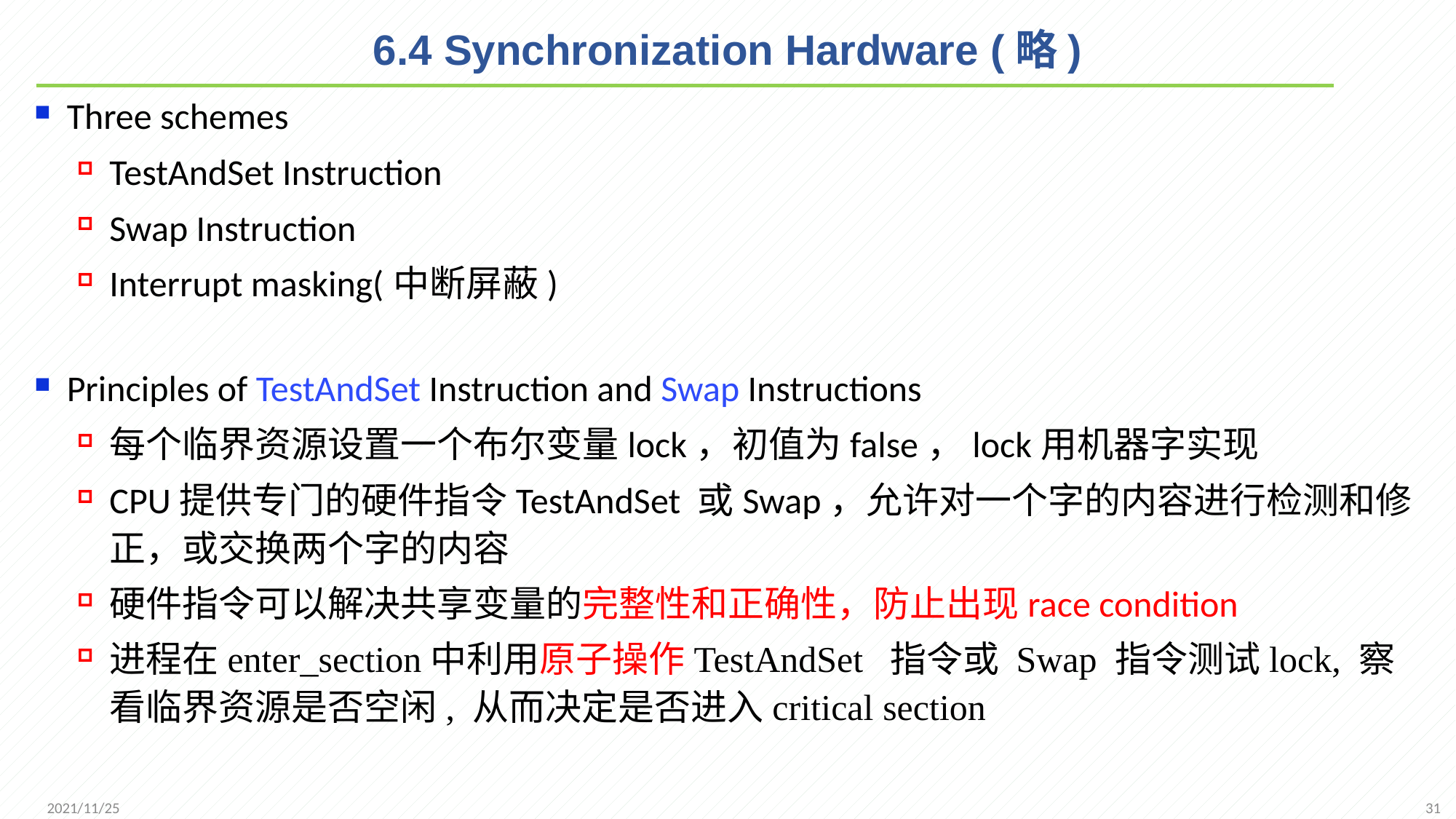

# 6.4 Synchronization Hardware (略)
Three schemes
TestAndSet Instruction
Swap Instruction
Interrupt masking(中断屏蔽)

Principles of TestAndSet Instruction and Swap Instructions
每个临界资源设置一个布尔变量lock，初值为false，lock用机器字实现
CPU提供专门的硬件指令TestAndSet 或Swap，允许对一个字的内容进行检测和修正，或交换两个字的内容
硬件指令可以解决共享变量的完整性和正确性，防止出现race condition
进程在enter_section中利用原子操作TestAndSet  指令或 Swap 指令测试lock, 察看临界资源是否空闲, 从而决定是否进入critical section

31
2021/11/25